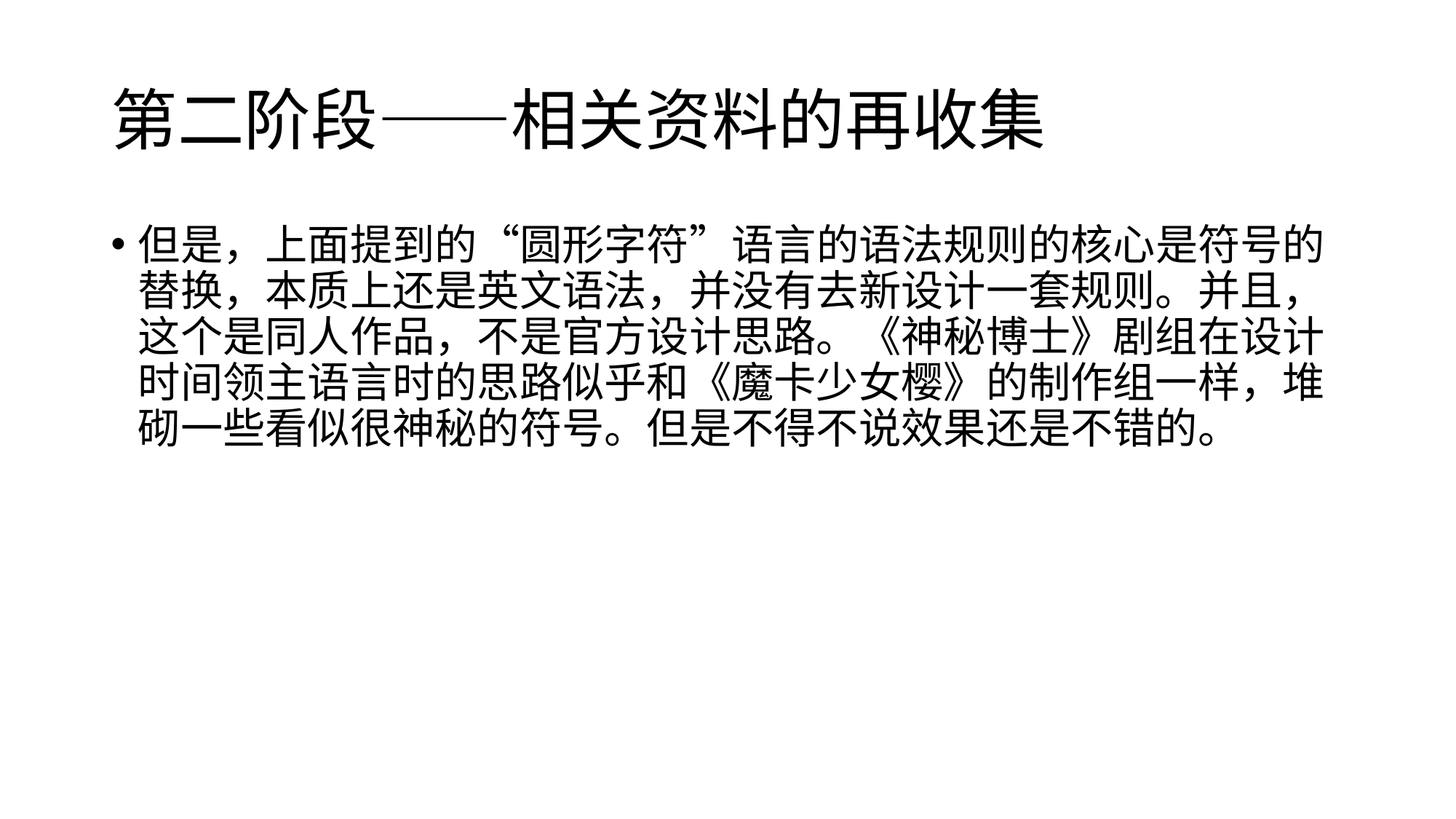

# 第二阶段——相关资料的再收集
但是，上面提到的“圆形字符”语言的语法规则的核心是符号的替换，本质上还是英文语法，并没有去新设计一套规则。并且，这个是同人作品，不是官方设计思路。《神秘博士》剧组在设计时间领主语言时的思路似乎和《魔卡少女樱》的制作组一样，堆砌一些看似很神秘的符号。但是不得不说效果还是不错的。